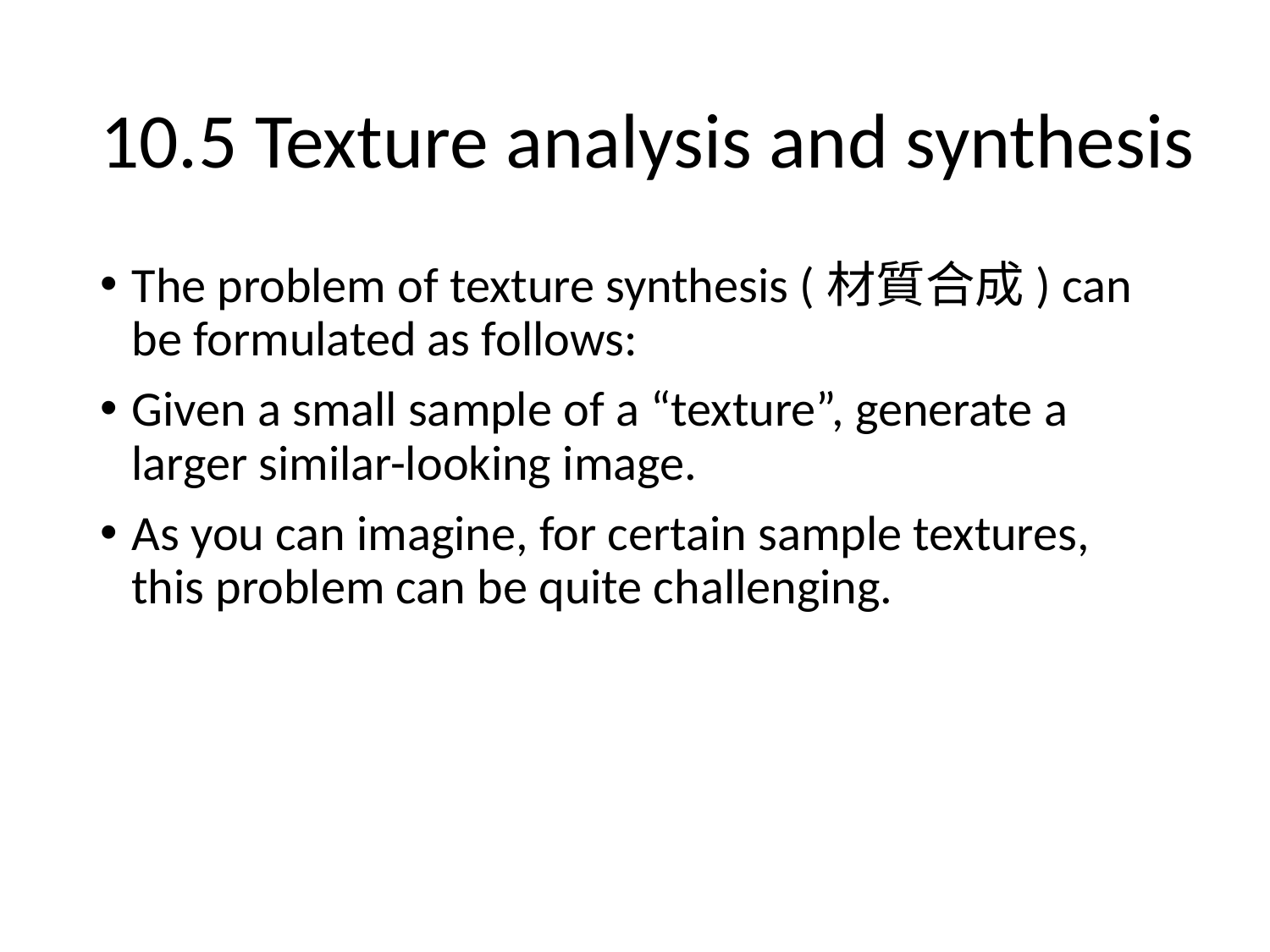

# 10.5 Texture analysis and synthesis
The problem of texture synthesis (材質合成) can be formulated as follows:
Given a small sample of a “texture”, generate a larger similar-looking image.
As you can imagine, for certain sample textures, this problem can be quite challenging.